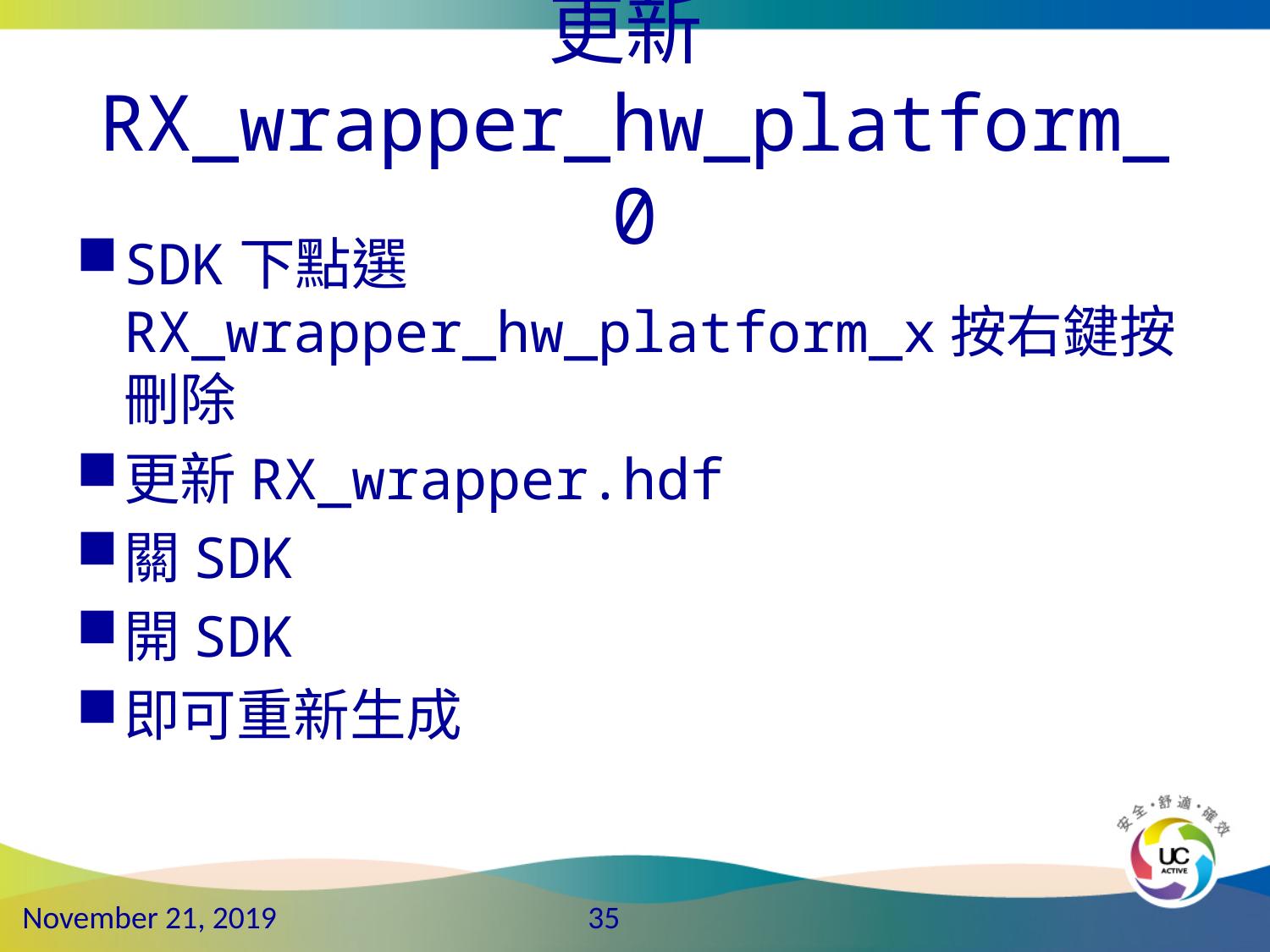

# 更新RX_wrapper_hw_platform_0
SDK下點選RX_wrapper_hw_platform_x按右鍵按刪除
更新RX_wrapper.hdf
關SDK
開SDK
即可重新生成